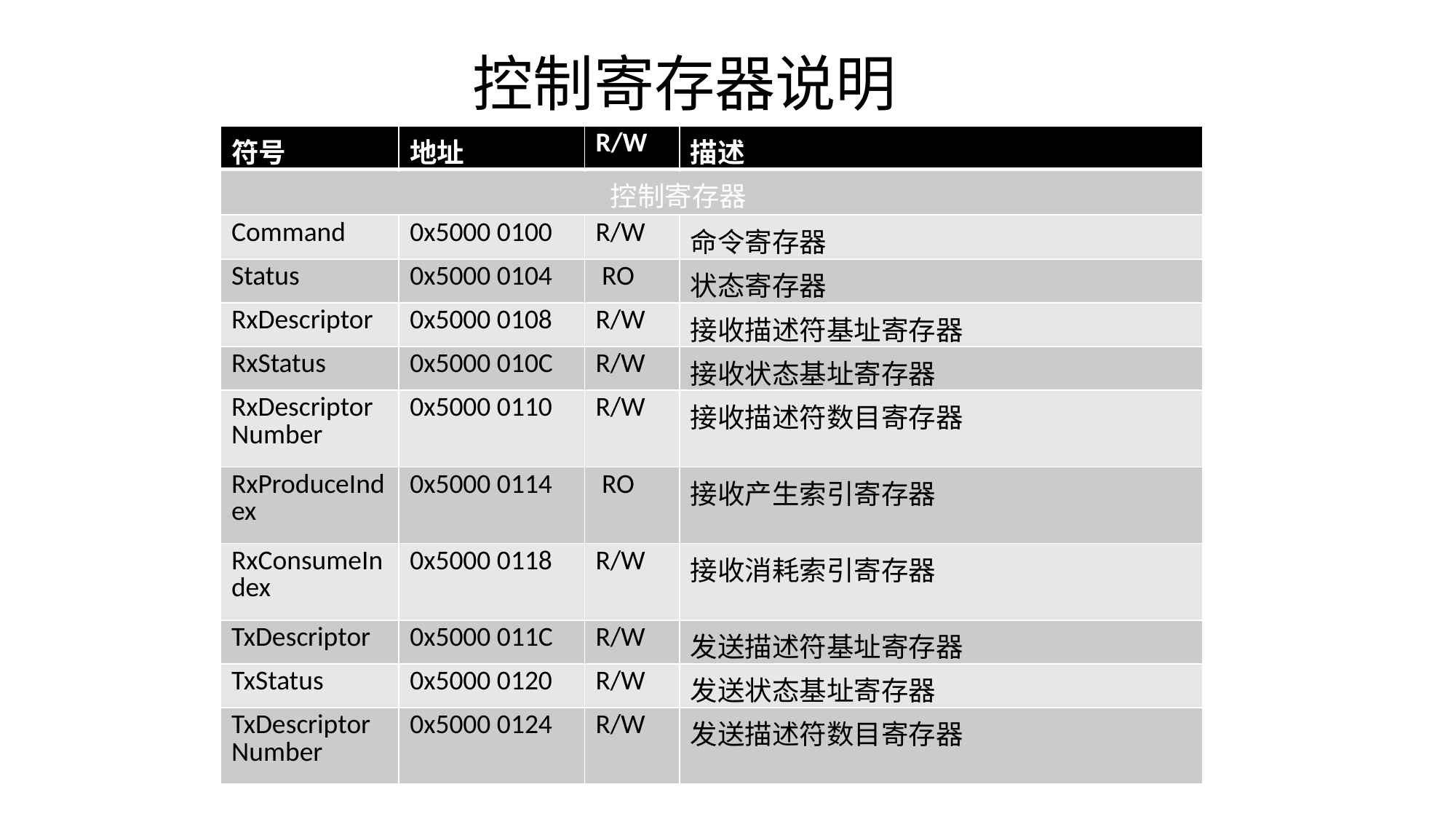

控制寄存器说明
| 符号 | 地址 | R/W | 描述 |
| --- | --- | --- | --- |
| 控制寄存器 |  |  |  |
| Command | 0x5000 0100 | R/W | 命令寄存器 |
| Status | 0x5000 0104 | RO | 状态寄存器 |
| RxDescriptor | 0x5000 0108 | R/W | 接收描述符基址寄存器 |
| RxStatus | 0x5000 010C | R/W | 接收状态基址寄存器 |
| RxDescriptorNumber | 0x5000 0110 | R/W | 接收描述符数目寄存器 |
| RxProduceIndex | 0x5000 0114 | RO | 接收产生索引寄存器 |
| RxConsumeIndex | 0x5000 0118 | R/W | 接收消耗索引寄存器 |
| TxDescriptor | 0x5000 011C | R/W | 发送描述符基址寄存器 |
| TxStatus | 0x5000 0120 | R/W | 发送状态基址寄存器 |
| TxDescriptorNumber | 0x5000 0124 | R/W | 发送描述符数目寄存器 |